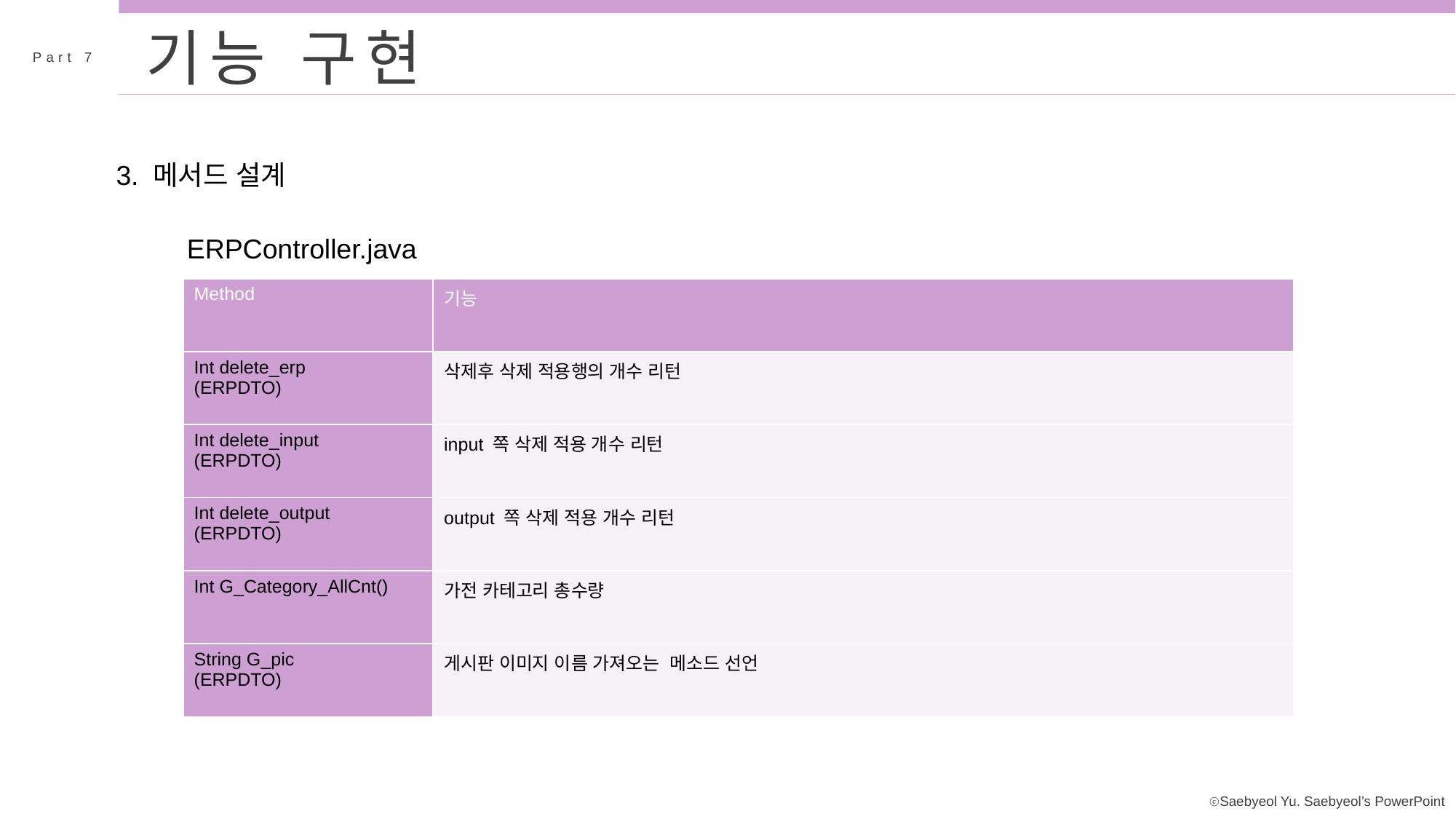

기능 구현
Part 7
3. 메서드 설계
ERPController.java
| Method | 기능 |
| --- | --- |
| Int delete\_erp (ERPDTO) | 삭제후 삭제 적용행의 개수 리턴 |
| Int delete\_input (ERPDTO) | input 쪽 삭제 적용 개수 리턴 |
| Int delete\_output (ERPDTO) | output 쪽 삭제 적용 개수 리턴 |
| Int G\_Category\_AllCnt() | 가전 카테고리 총수량 |
| String G\_pic (ERPDTO) | 게시판 이미지 이름 가져오는 메소드 선언 |